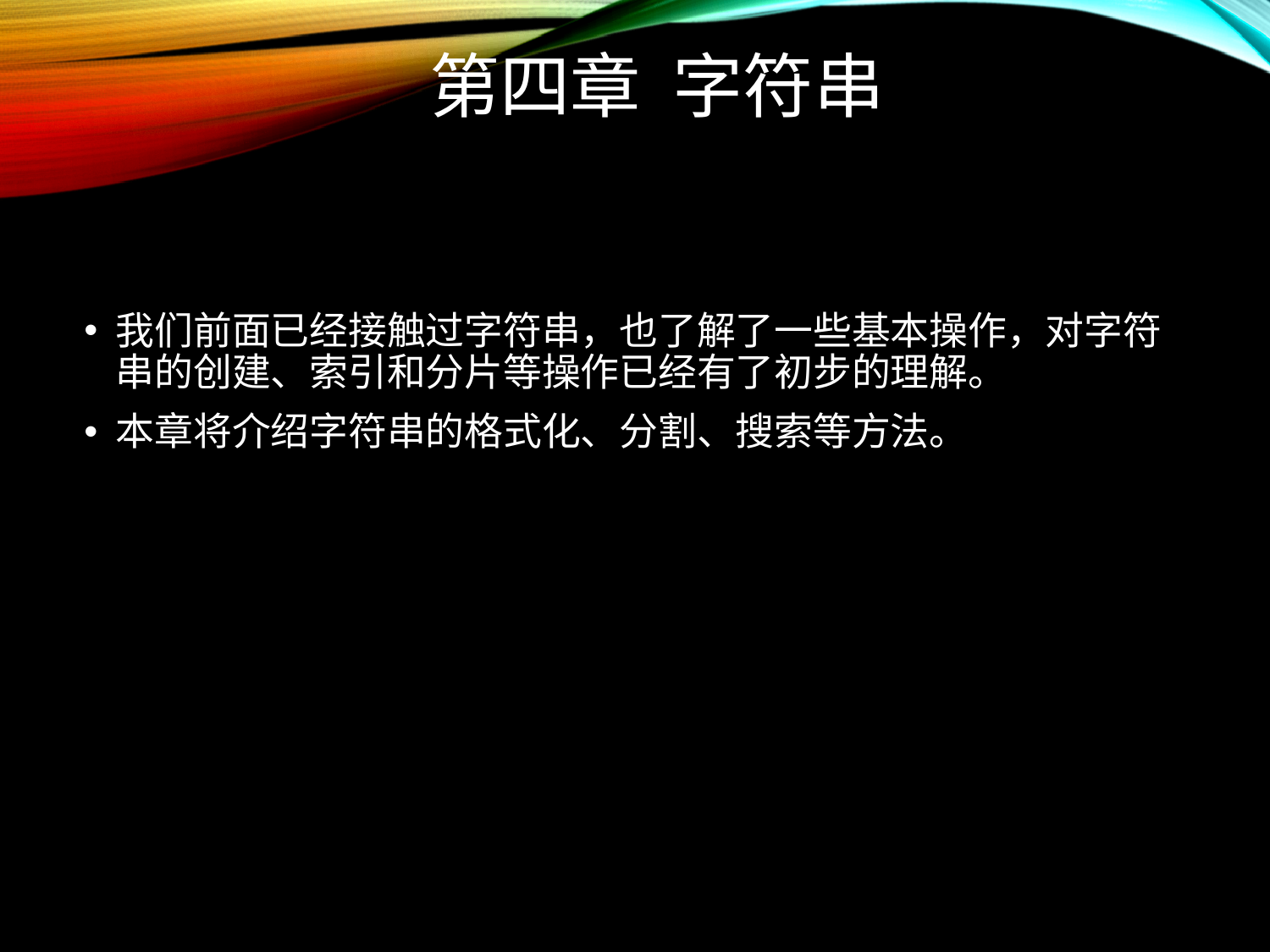

# 第四章  字符串
我们前面已经接触过字符串，也了解了一些基本操作，对字符串的创建、索引和分片等操作已经有了初步的理解。
本章将介绍字符串的格式化、分割、搜索等方法。